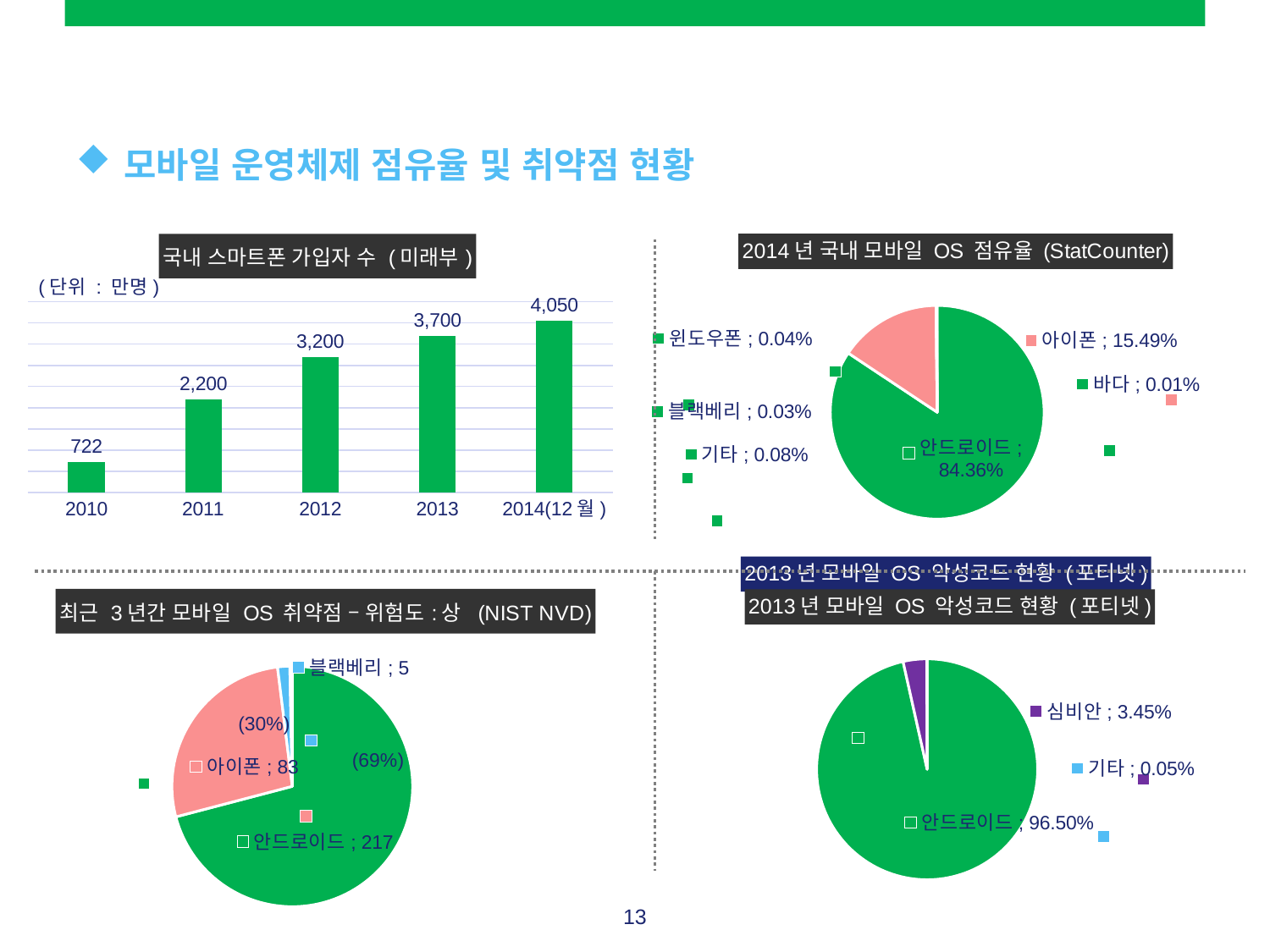

#
모바일 운영체제 점유율 및 취약점 현황

### Chart: 국내 스마트폰 가입자 수 (미래부)

| Category | 국내 스마트폰 가입자 수 |
|---|---|
| 2010 | 722.0 |
| 2011 | 2200.0 |
| 2012 | 3200.0 |
| 2013 | 3700.0 |
| 2014(12월) | 4050.0 |

### Chart: 2014년 국내 모바일 OS 점유율 (StatCounter)

| Category | 모바일 OS 점유율(2014) |
|---|---|
| 안드로이드 | 0.8436 |
| 아이폰 | 0.1549 |
| 바다 | 0.0001 |
| 윈도우폰 | 0.0004 |
| 블랙베리 | 0.0003 |
| 기타 | 0.0008 |

### Chart: 2013년 모바일 OS 악성코드 현황 (포티넷)

| Category |
|---|

### Chart: 최근 3년간 모바일 OS 취약점 – 위험도:상  (NIST NVD)

| Category | 최근 3년간 모바일 OS 취약점 |
|---|---|
| 안드로이드 | 217.0 |
| 아이폰 | 83.0 |
| 블랙베리 | 5.0 |
| 윈도우폰 | 1.0 |

### Chart: 2013년 모바일 OS 악성코드 현황 (포티넷)

| Category | 모바일 OS 악성코드 감염(2013) |
|---|---|
| 안드로이드 | 0.965 |
| 심비안 | 0.0345 |
| 기타 | 0.0005 |
(30%)
(69%)
13